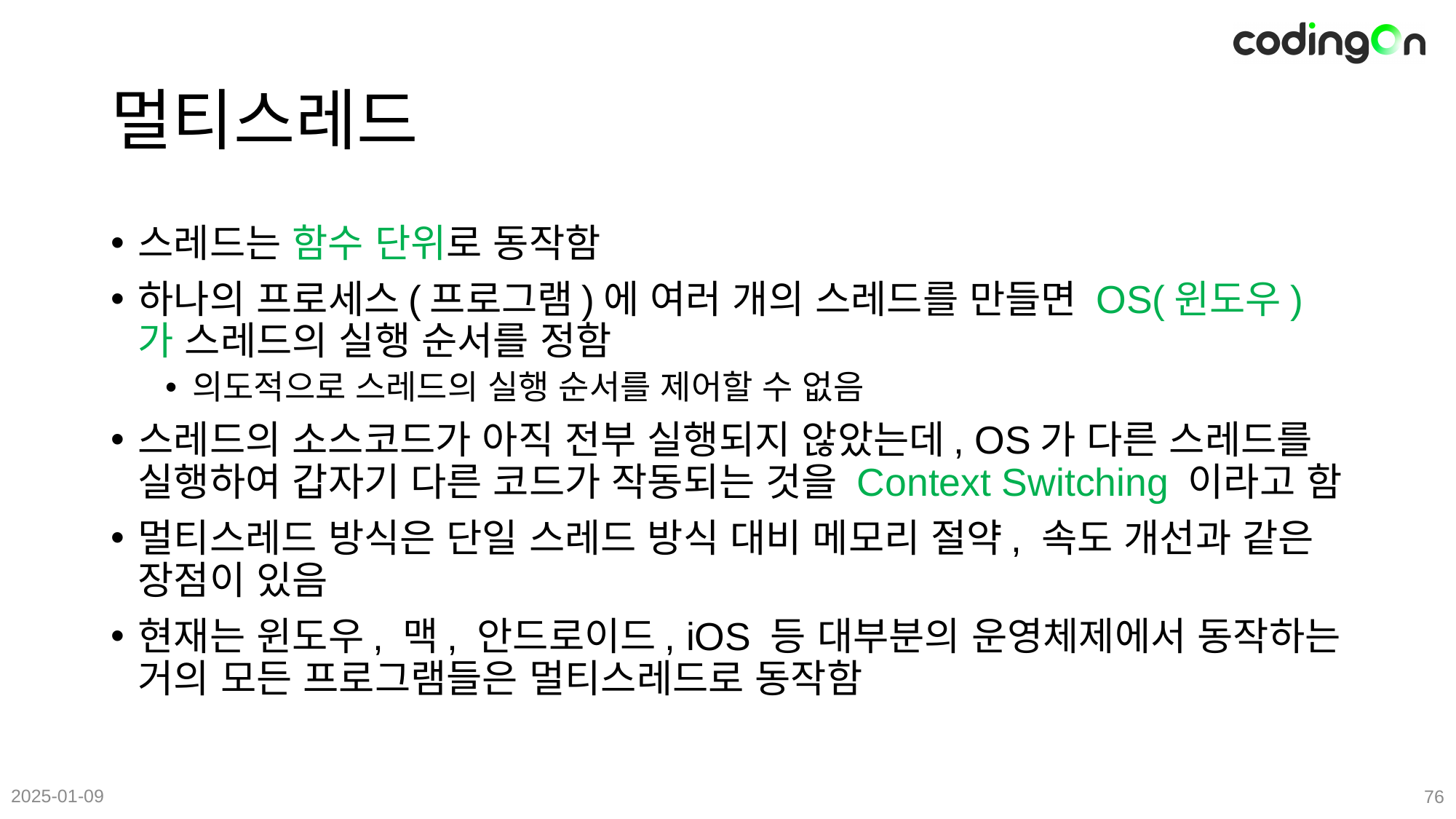

# 멀티스레드
스레드는 함수 단위로 동작함
하나의 프로세스(프로그램)에 여러 개의 스레드를 만들면 OS(윈도우)가 스레드의 실행 순서를 정함
의도적으로 스레드의 실행 순서를 제어할 수 없음
스레드의 소스코드가 아직 전부 실행되지 않았는데, OS가 다른 스레드를 실행하여 갑자기 다른 코드가 작동되는 것을 Context Switching 이라고 함
멀티스레드 방식은 단일 스레드 방식 대비 메모리 절약, 속도 개선과 같은 장점이 있음
현재는 윈도우, 맥, 안드로이드, iOS 등 대부분의 운영체제에서 동작하는 거의 모든 프로그램들은 멀티스레드로 동작함
2025-01-09
76